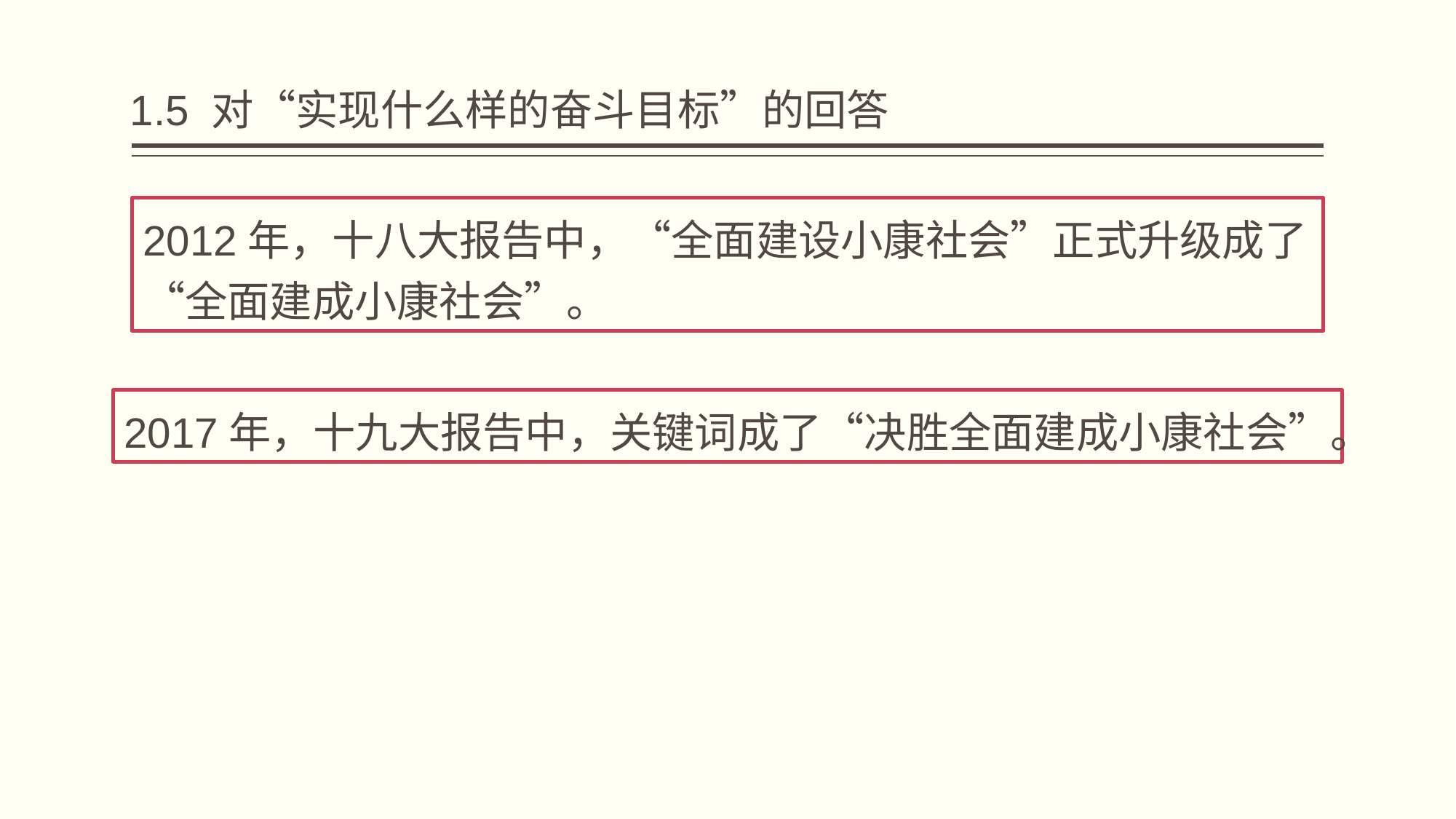

# 1.5 对“实现什么样的奋斗目标”的回答
2012年，十八大报告中，“全面建设小康社会”正式升级成了“全面建成小康社会”。
2017年，十九大报告中，关键词成了“决胜全面建成小康社会”。